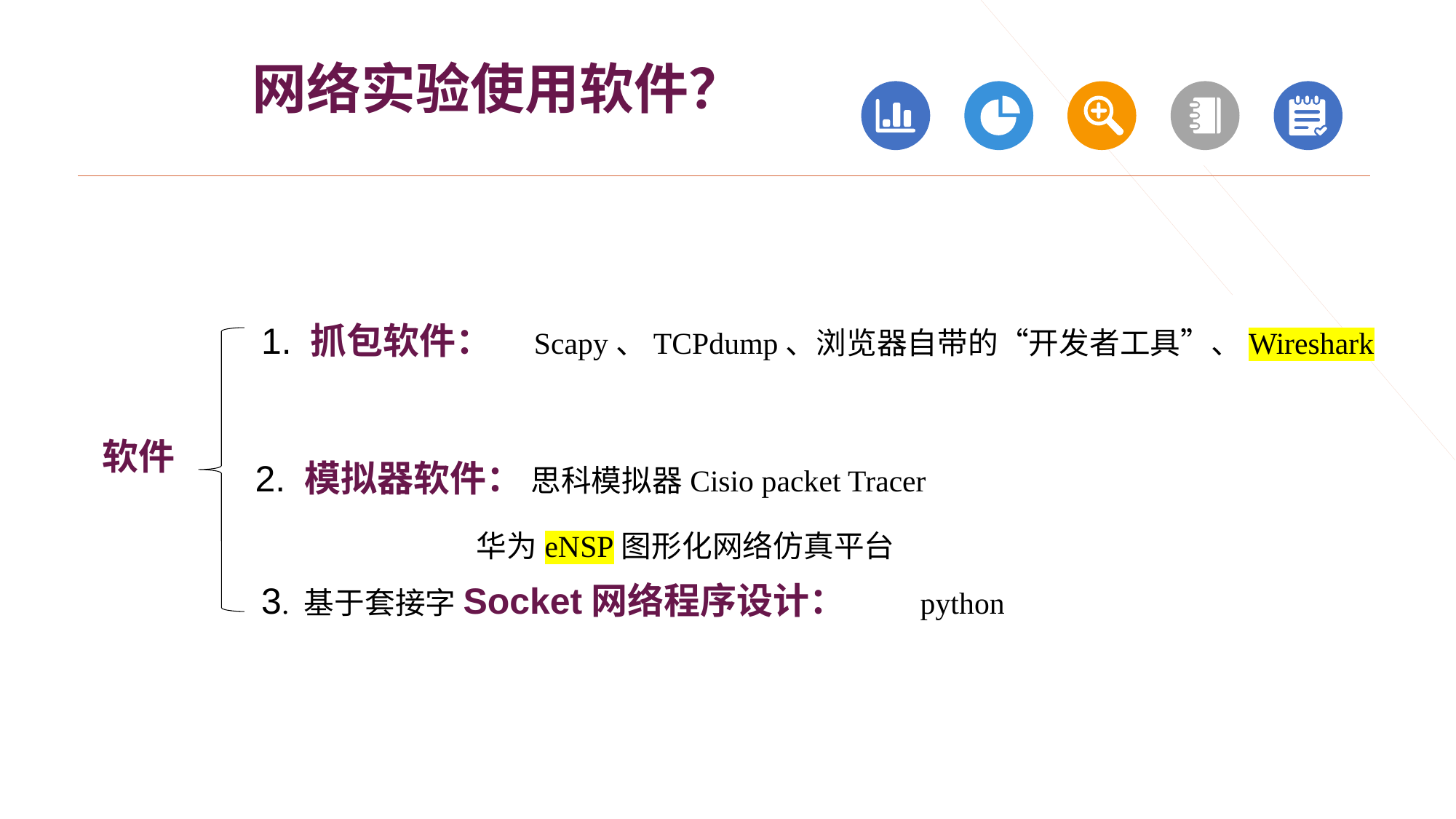

网络实验使用软件？

1. 抓包软件：    Scapy、TCPdump、浏览器自带的“开发者工具”、Wireshark

软件
2. 模拟器软件： 思科模拟器Cisio packet Tracer
                          华为eNSP图形化网络仿真平台
3. 基于套接字Socket网络程序设计：        python